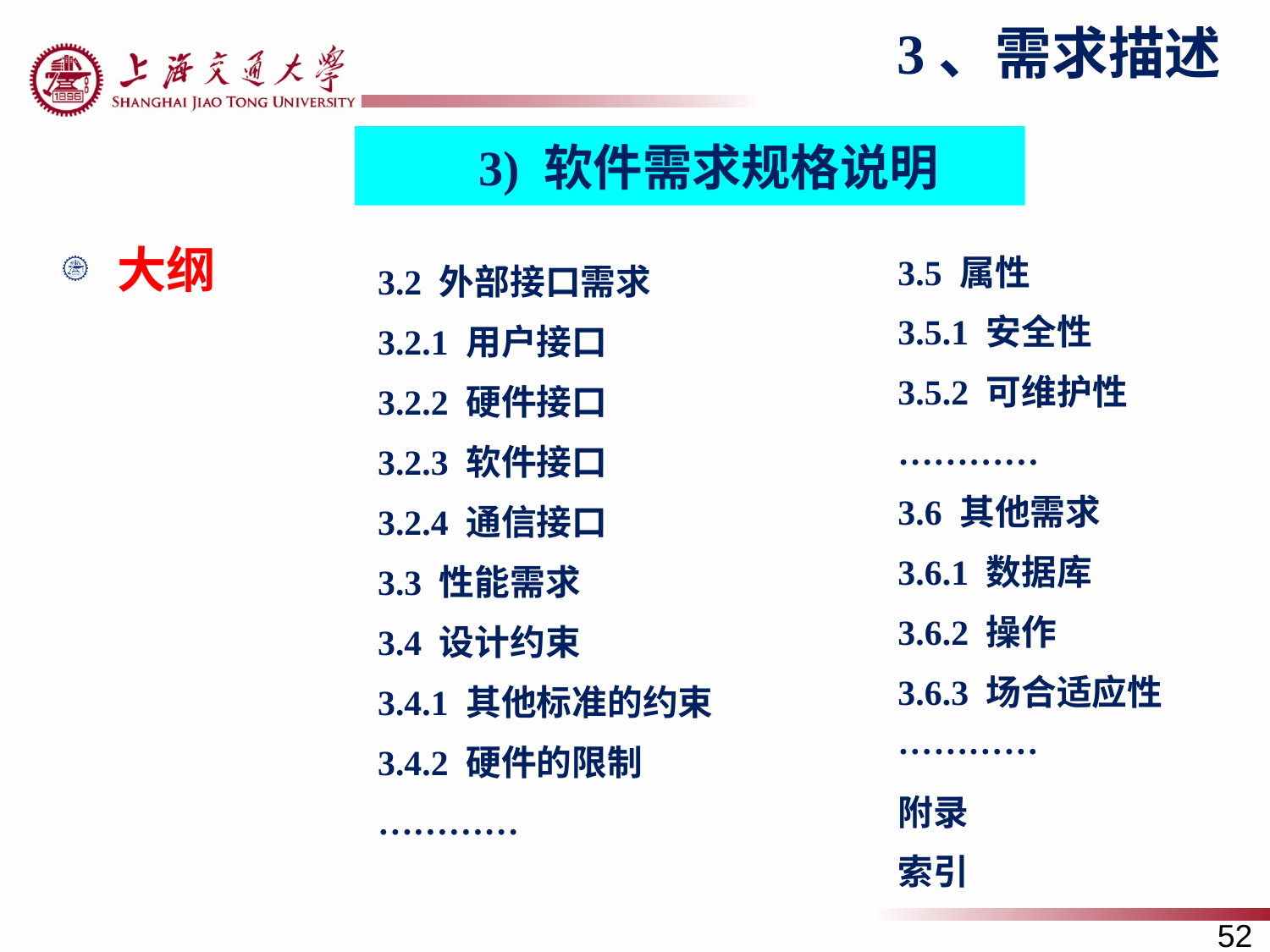

3、需求描述
3) 软件需求规格说明
# 大纲
3.5 属性
3.5.1 安全性
3.5.2 可维护性
…………
3.6 其他需求
3.6.1 数据库
3.6.2 操作
3.6.3 场合适应性
…………
附录
索引
3.2 外部接口需求
3.2.1 用户接口
3.2.2 硬件接口
3.2.3 软件接口
3.2.4 通信接口
3.3 性能需求
3.4 设计约束
3.4.1 其他标准的约束
3.4.2 硬件的限制
…………

52